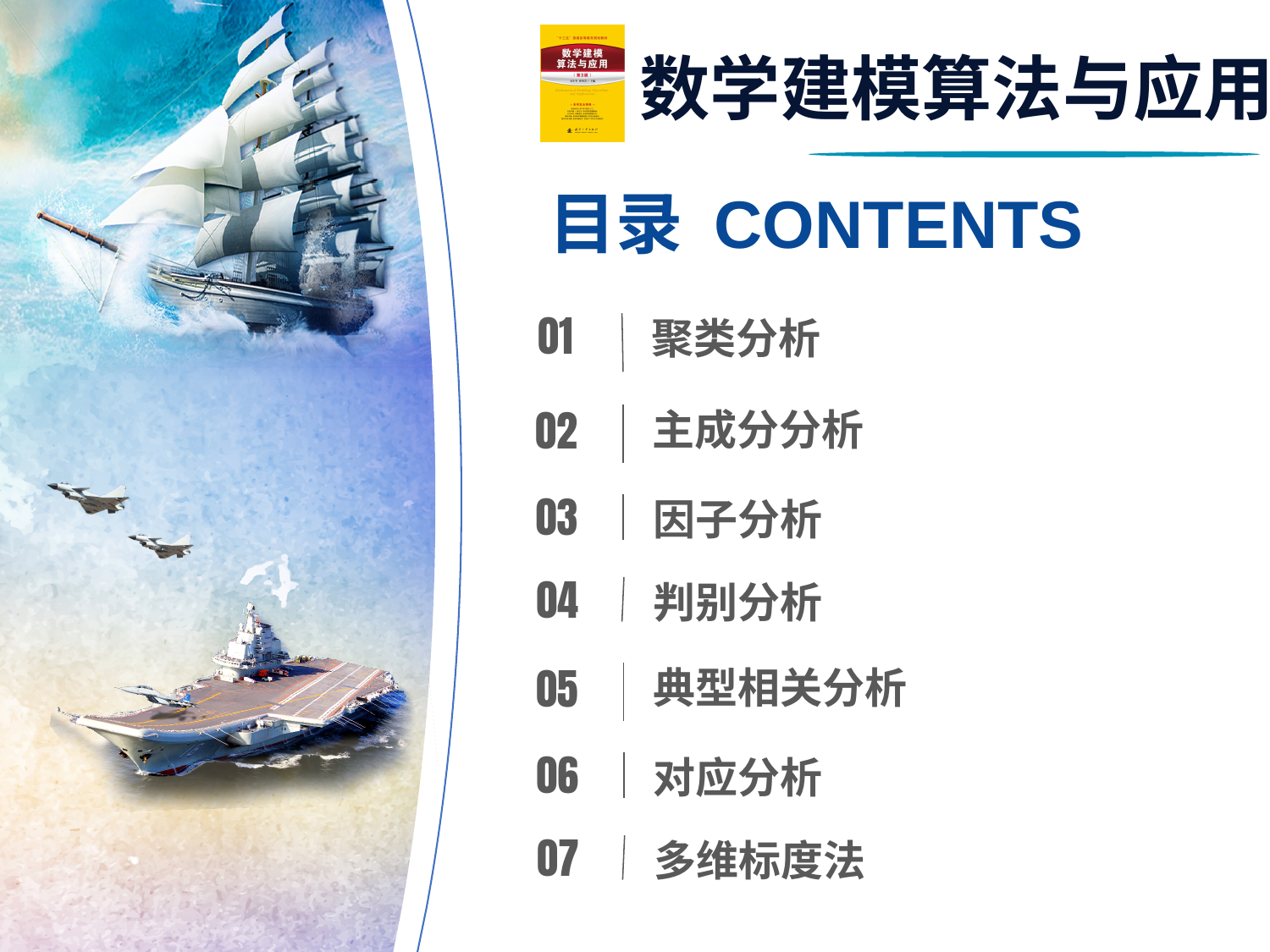

目录 CONTENTS
01
聚类分析
主成分分析
02
03
因子分析
04
判别分析
典型相关分析
05
06
对应分析
07
多维标度法